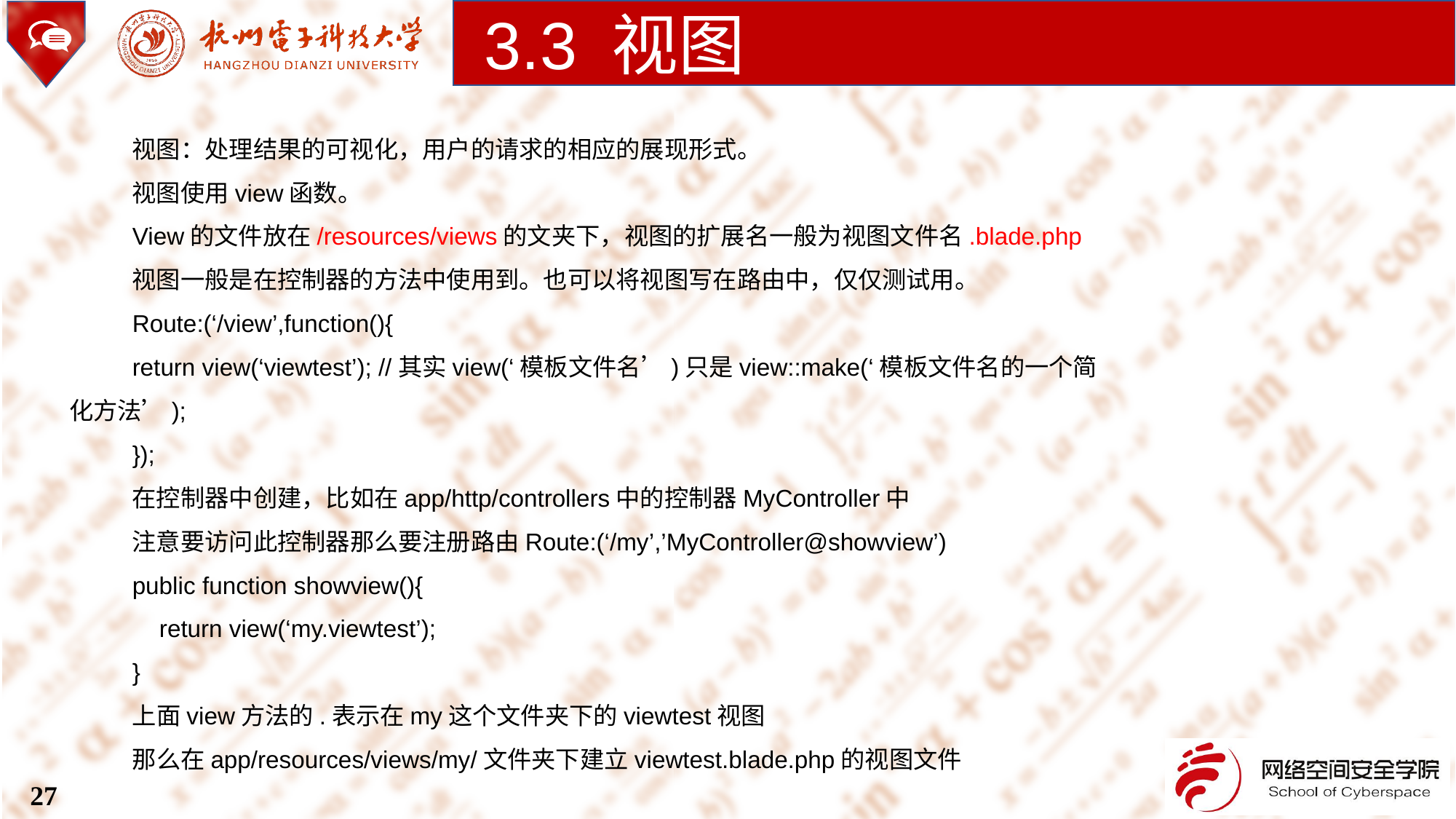

3.3 视图
视图：处理结果的可视化，用户的请求的相应的展现形式。
视图使用view函数。
View的文件放在/resources/views的文夹下，视图的扩展名一般为视图文件名.blade.php
视图一般是在控制器的方法中使用到。也可以将视图写在路由中，仅仅测试用。
Route:(‘/view’,function(){
return view(‘viewtest’); //其实view(‘模板文件名’)只是view::make(‘模板文件名的一个简化方法’);
});
在控制器中创建，比如在app/http/controllers中的控制器MyController中
注意要访问此控制器那么要注册路由Route:(‘/my’,’MyController@showview’)
public function showview(){
    return view(‘my.viewtest’);
}
上面view方法的.表示在my这个文件夹下的viewtest视图
那么在app/resources/views/my/文件夹下建立viewtest.blade.php的视图文件
27